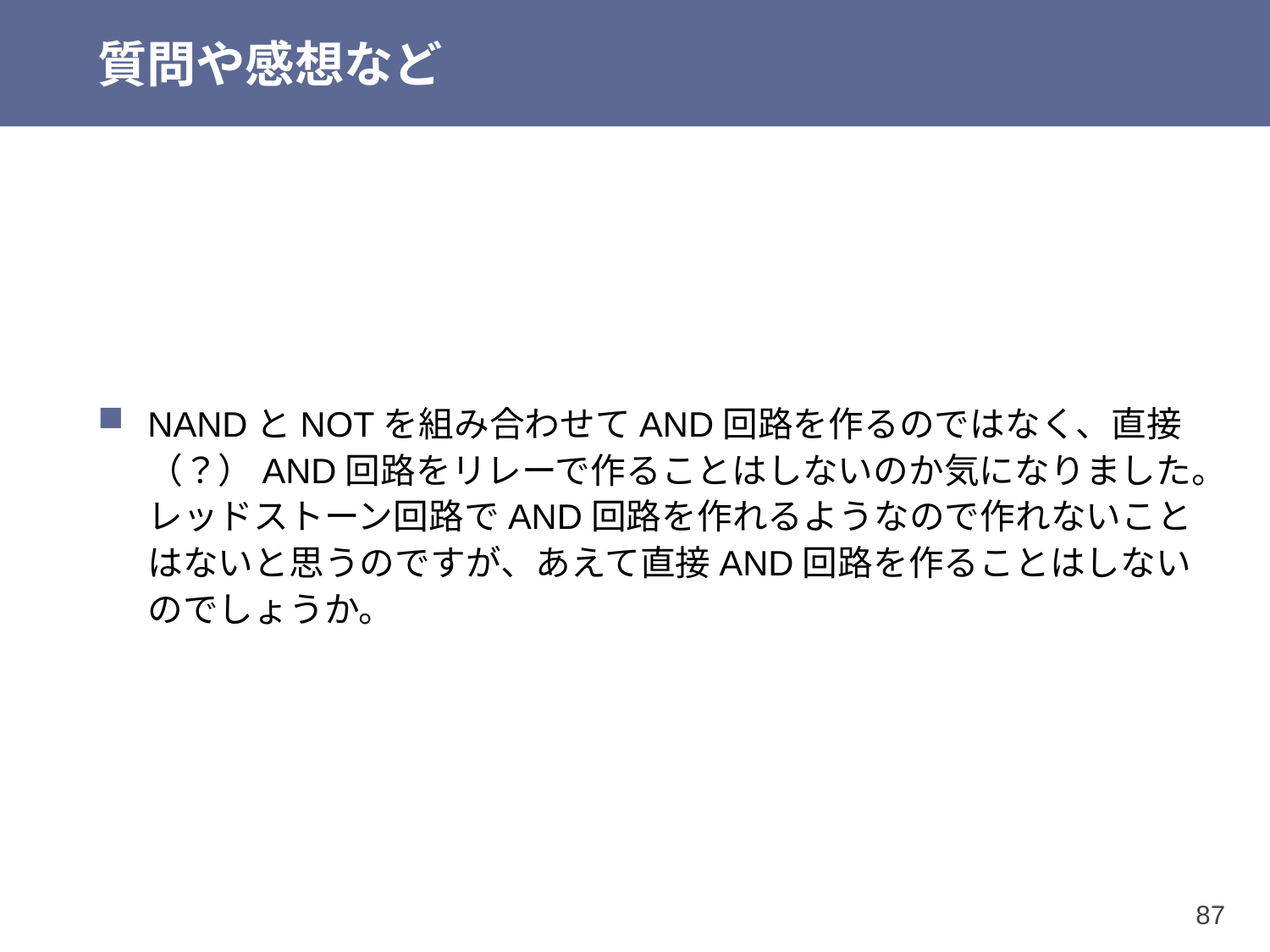

# 質問や感想など
NANDとNOTを組み合わせてAND回路を作るのではなく、直接（？）AND回路をリレーで作ることはしないのか気になりました。レッドストーン回路でAND回路を作れるようなので作れないことはないと思うのですが、あえて直接AND回路を作ることはしないのでしょうか。